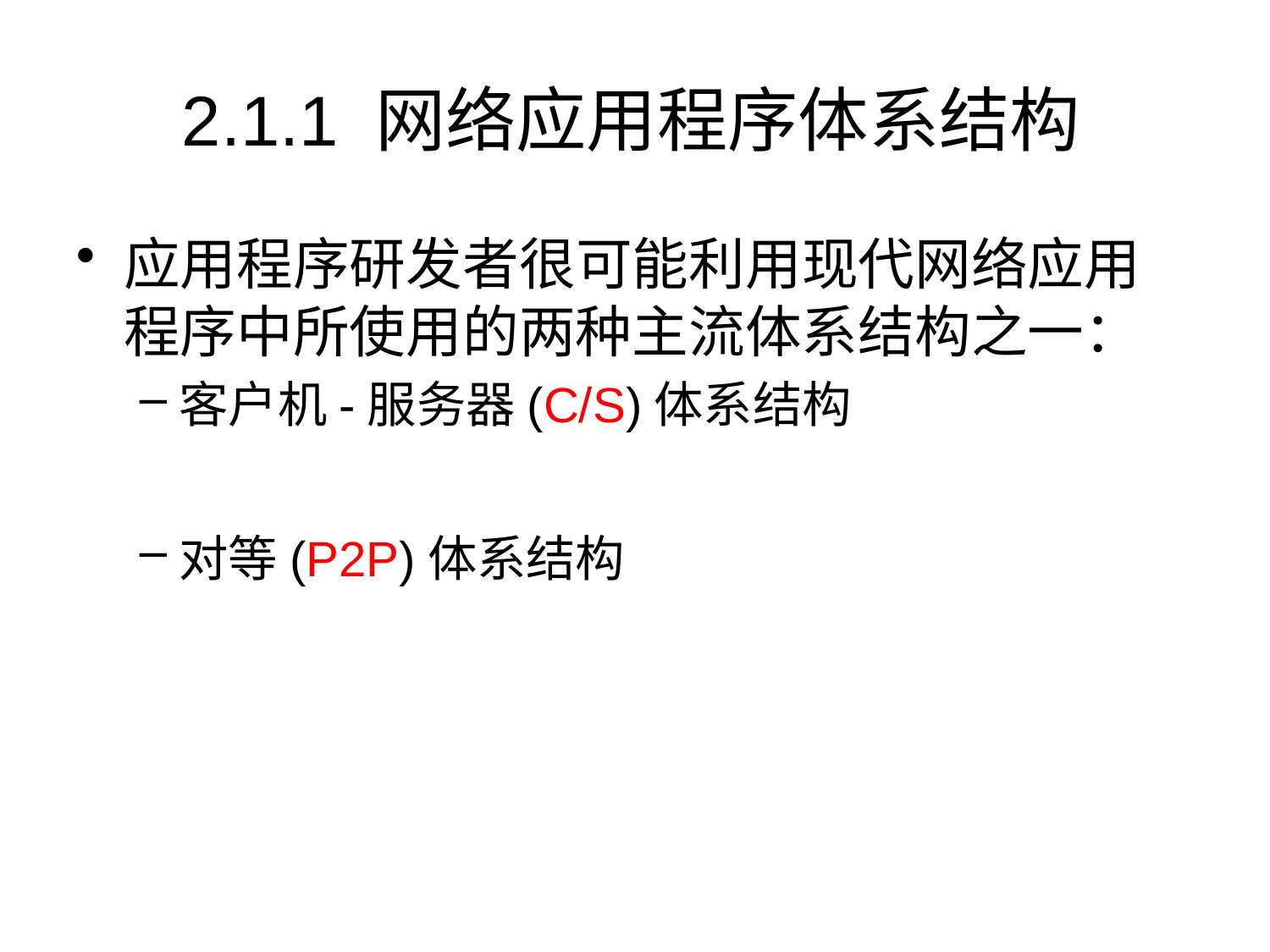

# 2.1.1 网络应用程序体系结构
应用程序研发者很可能利用现代网络应用程序中所使用的两种主流体系结构之一：
客户机-服务器(C/S)体系结构

对等(P2P)体系结构